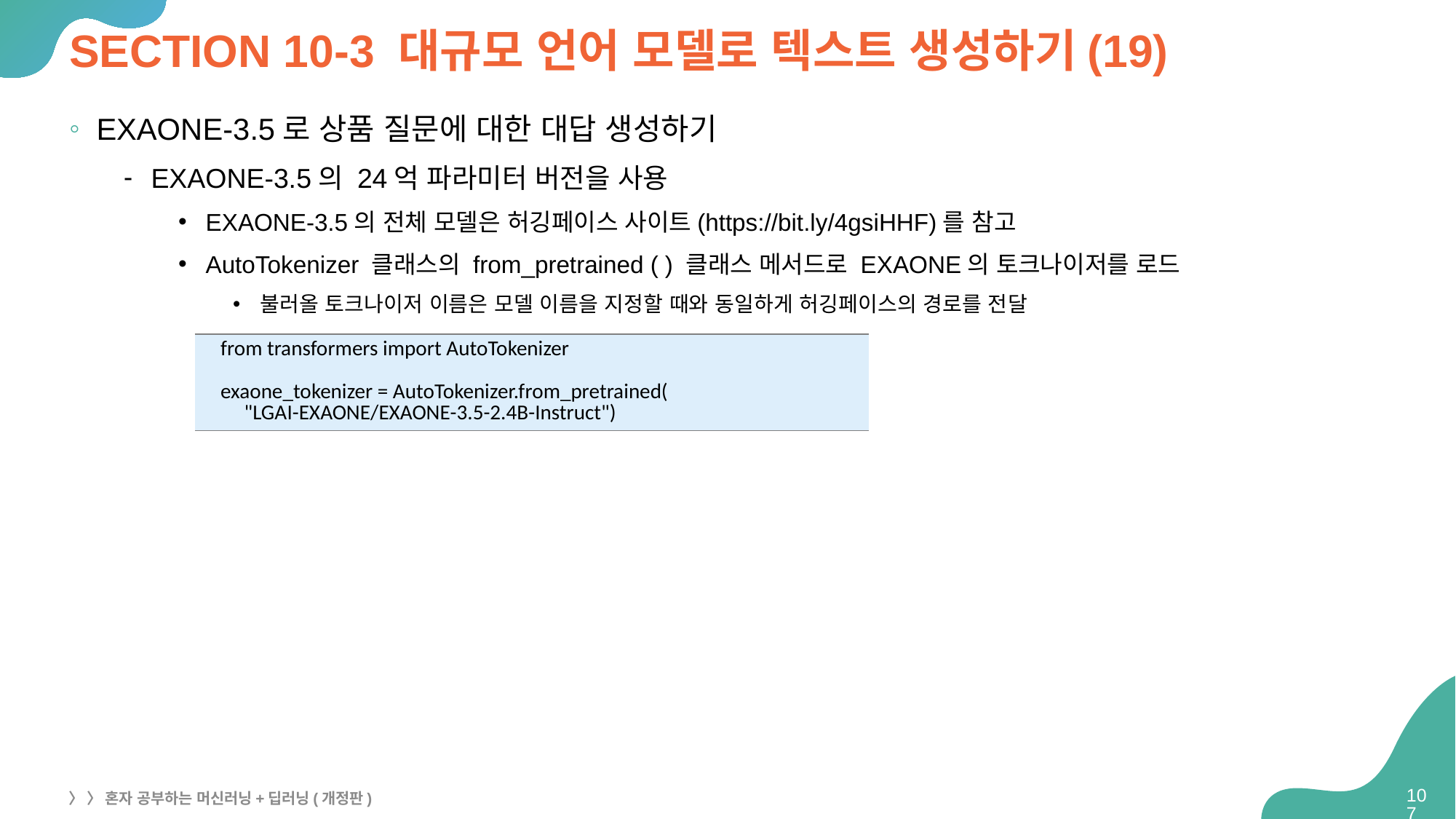

# SECTION 10-3 대규모 언어 모델로 텍스트 생성하기(19)
EXAONE-3.5로 상품 질문에 대한 대답 생성하기
EXAONE-3.5의 24억 파라미터 버전을 사용
EXAONE-3.5의 전체 모델은 허깅페이스 사이트(https://bit.ly/4gsiHHF)를 참고
AutoTokenizer 클래스의 from_pretrained ( ) 클래스 메서드로 EXAONE의 토크나이저를 로드
불러올 토크나이저 이름은 모델 이름을 지정할 때와 동일하게 허깅페이스의 경로를 전달
| from transformers import AutoTokenizer exaone\_tokenizer = AutoTokenizer.from\_pretrained( "LGAI-EXAONE/EXAONE-3.5-2.4B-Instruct") |
| --- |
107
〉 〉 혼자 공부하는 머신러닝+딥러닝(개정판)